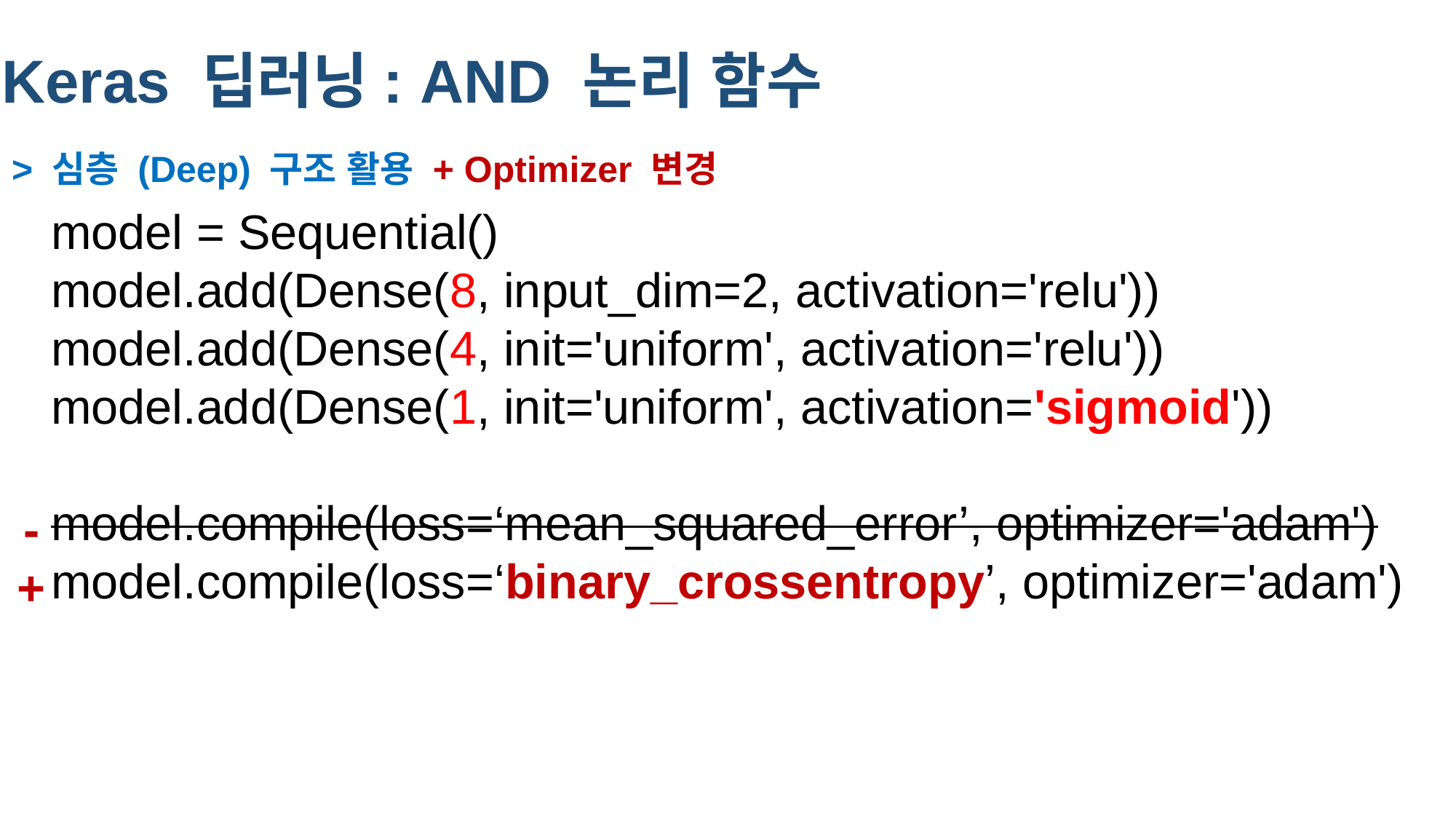

Keras 딥러닝: AND 논리 함수
> 심층 (Deep) 구조 활용 + Optimizer 변경
model = Sequential()
model.add(Dense(8, input_dim=2, activation='relu'))
model.add(Dense(4, init='uniform', activation='relu'))
model.add(Dense(1, init='uniform', activation='sigmoid'))

model.compile(loss=‘mean_squared_error’, optimizer='adam') model.compile(loss=‘binary_crossentropy’, optimizer='adam')
-
+